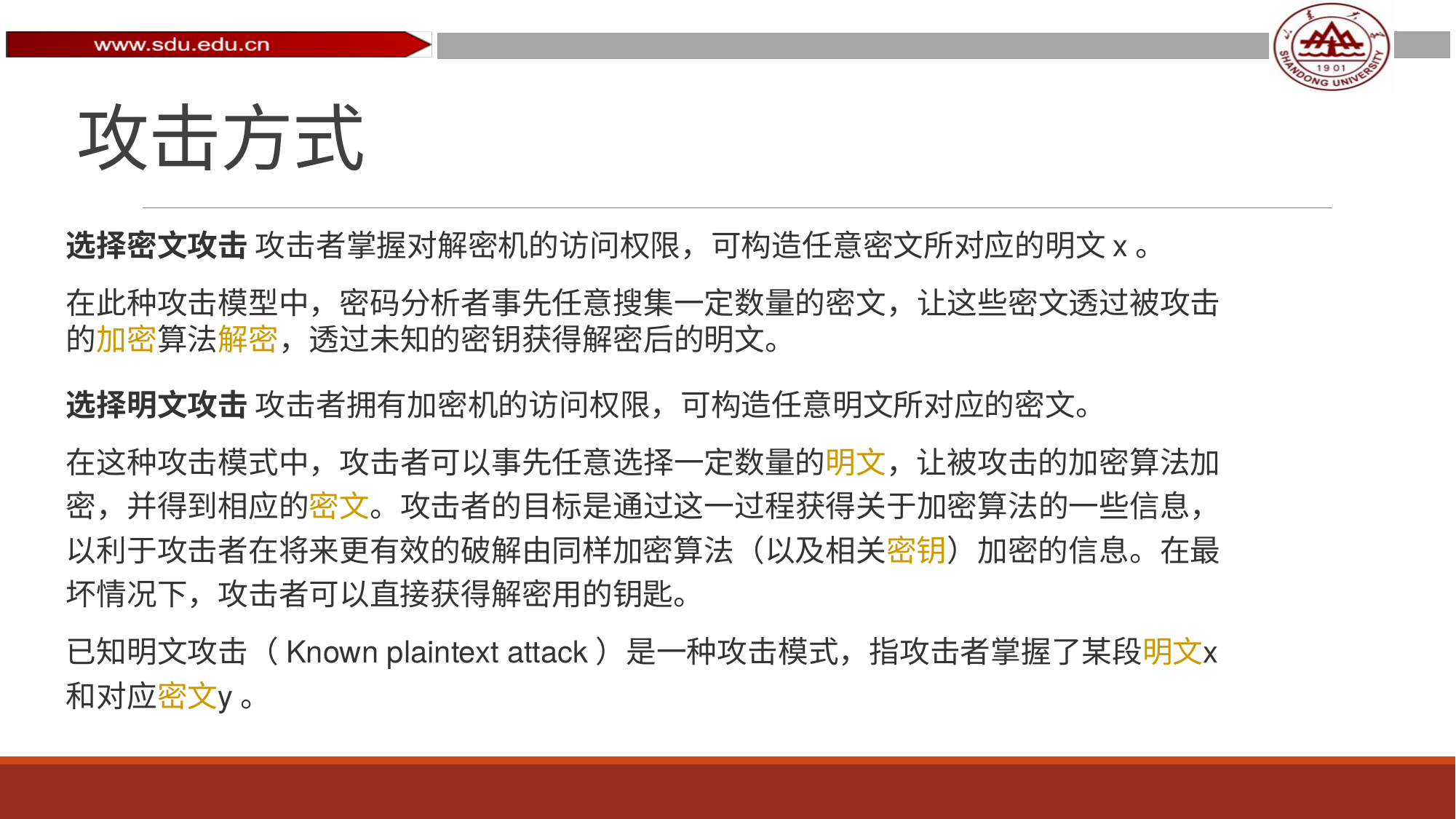

# 攻击方式
选择密文攻击 攻击者掌握对解密机的访问权限，可构造任意密文所对应的明文x。
在此种攻击模型中，密码分析者事先任意搜集一定数量的密文，让这些密文透过被攻击的加密算法解密，透过未知的密钥获得解密后的明文。
选择明文攻击 攻击者拥有加密机的访问权限，可构造任意明文所对应的密文。
在这种攻击模式中，攻击者可以事先任意选择一定数量的明文，让被攻击的加密算法加密，并得到相应的密文。攻击者的目标是通过这一过程获得关于加密算法的一些信息，以利于攻击者在将来更有效的破解由同样加密算法（以及相关密钥）加密的信息。在最坏情况下，攻击者可以直接获得解密用的钥匙。
已知明文攻击（Known plaintext attack）是一种攻击模式，指攻击者掌握了某段明文x和对应密文y。